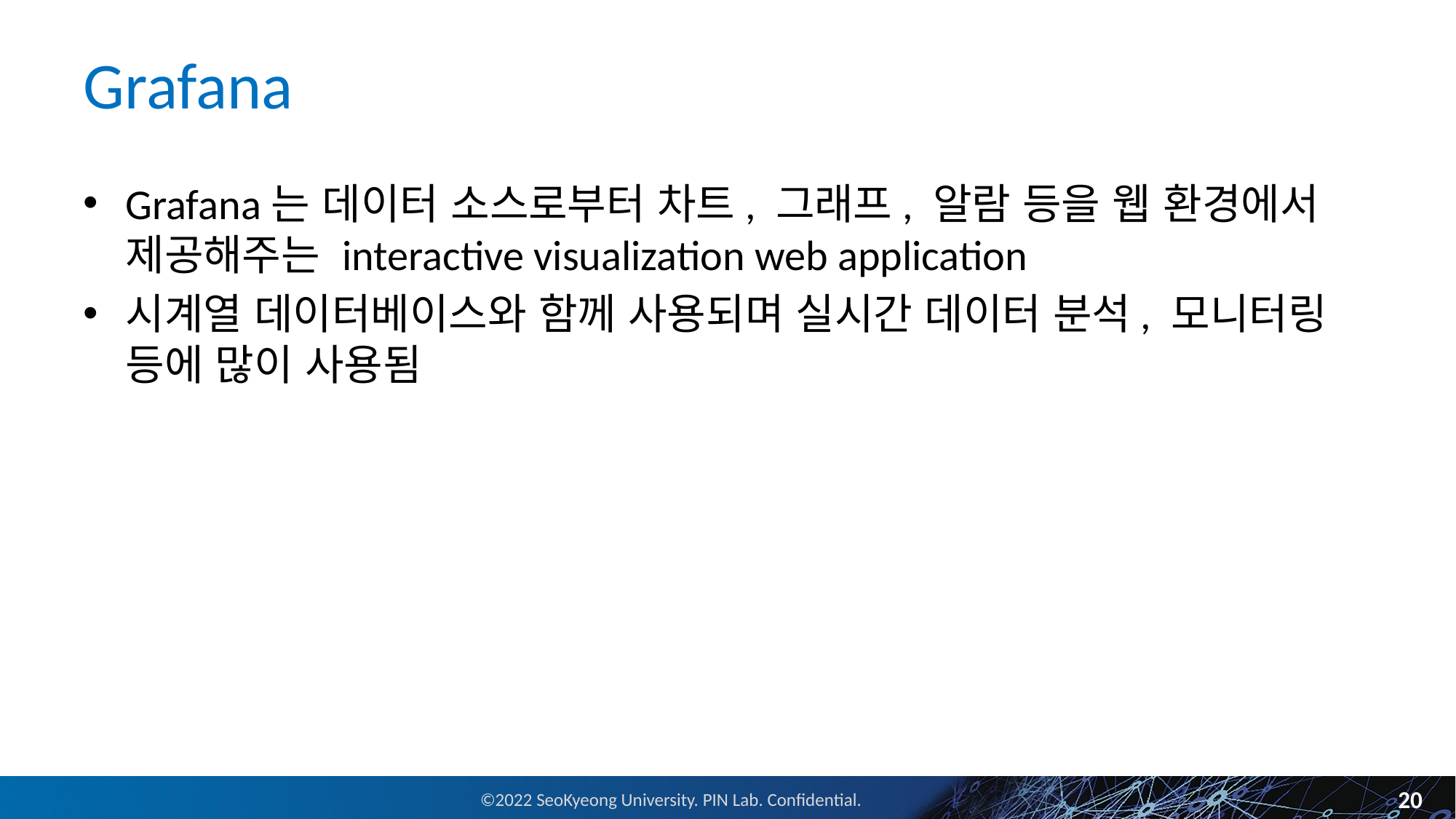

# Grafana
Grafana는 데이터 소스로부터 차트, 그래프, 알람 등을 웹 환경에서 제공해주는 interactive visualization web application
시계열 데이터베이스와 함께 사용되며 실시간 데이터 분석, 모니터링 등에 많이 사용됨
20